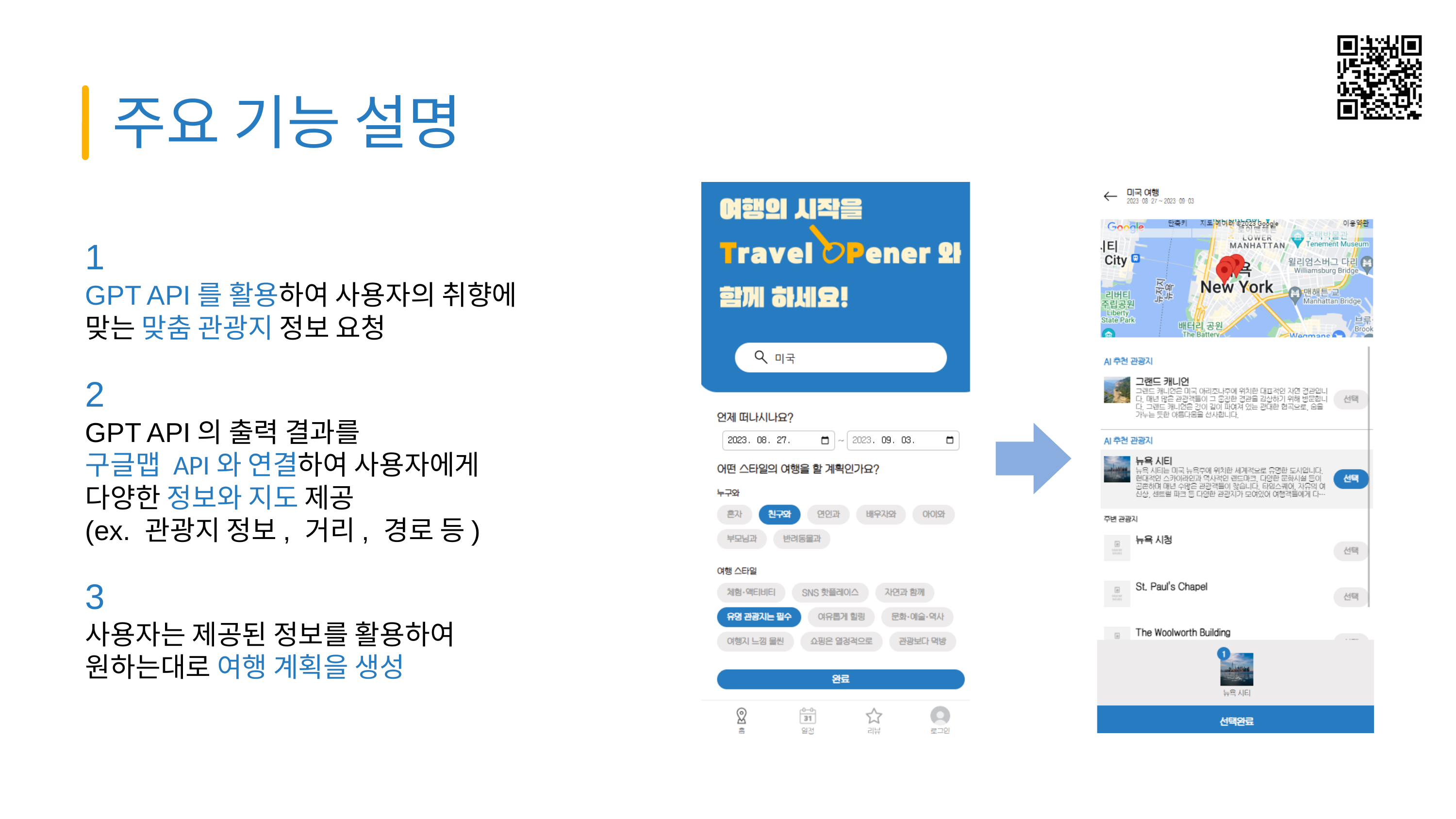

주요 기능 설명

1
GPT API를 활용하여 사용자의 취향에
맞는 맞춤 관광지 정보 요청
2
GPT API의 출력 결과를
구글맵 API와 연결하여 사용자에게
다양한 정보와 지도 제공
(ex. 관광지 정보, 거리, 경로 등)

3
사용자는 제공된 정보를 활용하여
원하는대로 여행 계획을 생성